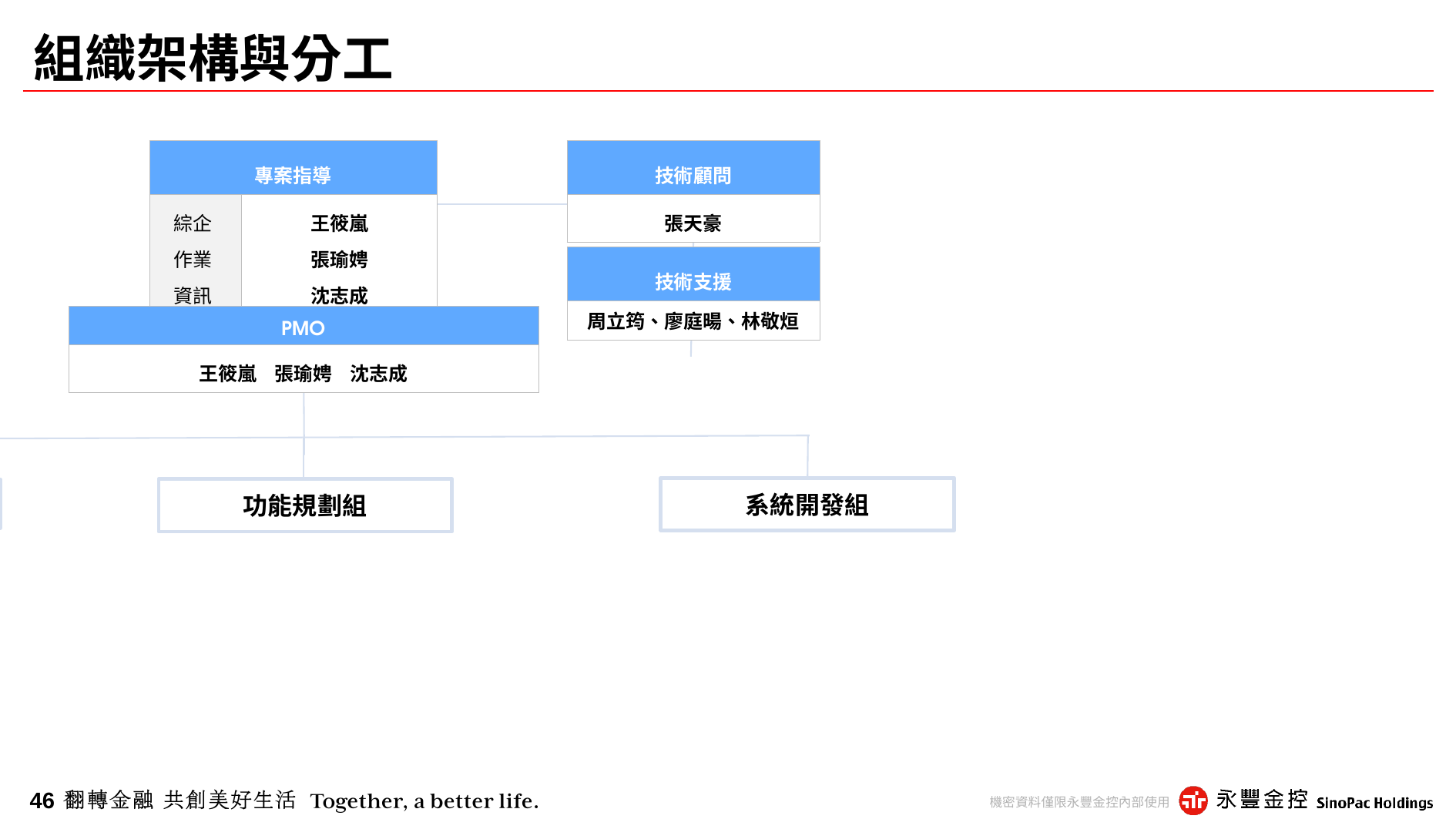

# 組織架構與分工
| 專案指導 |  |
| --- | --- |
| 綜企 作業 資訊 | 王筱嵐 張瑜娉 沈志成 |
| 技術顧問 |
| --- |
| 張天豪 |
| 技術支援 |
| --- |
| 周立筠、廖庭暘、林敬烜 |
| PMO |
| --- |
| 王筱嵐 張瑜娉 沈志成 |
系統開發組
功能規劃組
試點規劃組